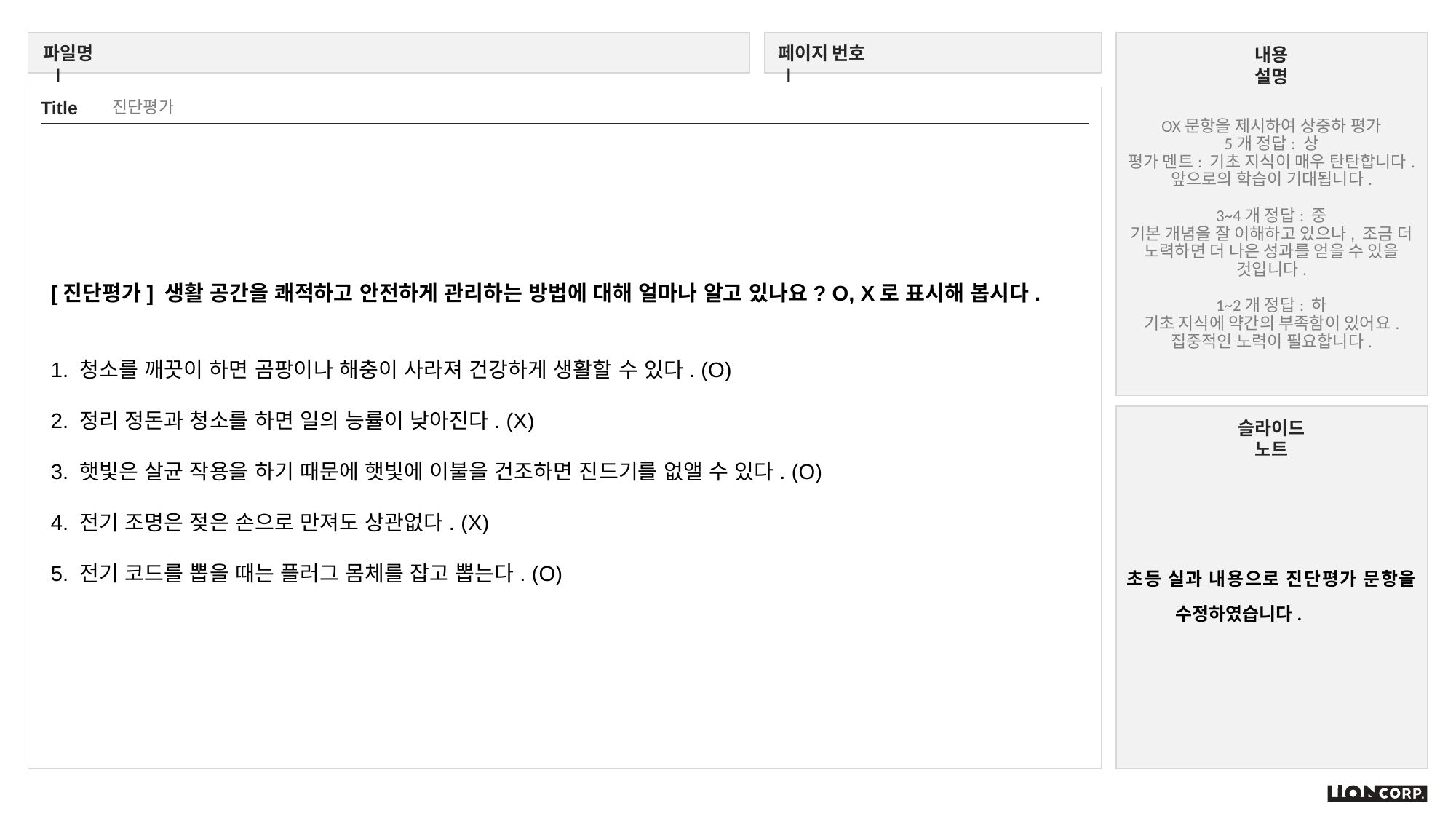

OX문항을 제시하여 상중하 평가
5개 정답: 상
평가 멘트: 기초 지식이 매우 탄탄합니다. 앞으로의 학습이 기대됩니다.

3~4개 정답: 중
기본 개념을 잘 이해하고 있으나, 조금 더 노력하면 더 나은 성과를 얻을 수 있을 것입니다.

1~2개 정답: 하
기초 지식에 약간의 부족함이 있어요. 집중적인 노력이 필요합니다.
진단평가
[진단평가] 생활 공간을 쾌적하고 안전하게 관리하는 방법에 대해 얼마나 알고 있나요? O, X로 표시해 봅시다.
1. 청소를 깨끗이 하면 곰팡이나 해충이 사라져 건강하게 생활할 수 있다. (O)

2. 정리 정돈과 청소를 하면 일의 능률이 낮아진다. (X)

3. 햇빛은 살균 작용을 하기 때문에 햇빛에 이불을 건조하면 진드기를 없앨 수 있다. (O)

4. 전기 조명은 젖은 손으로 만져도 상관없다. (X)

5. 전기 코드를 뽑을 때는 플러그 몸체를 잡고 뽑는다. (O)
초등 실과 내용으로 진단평가 문항을 수정하였습니다.